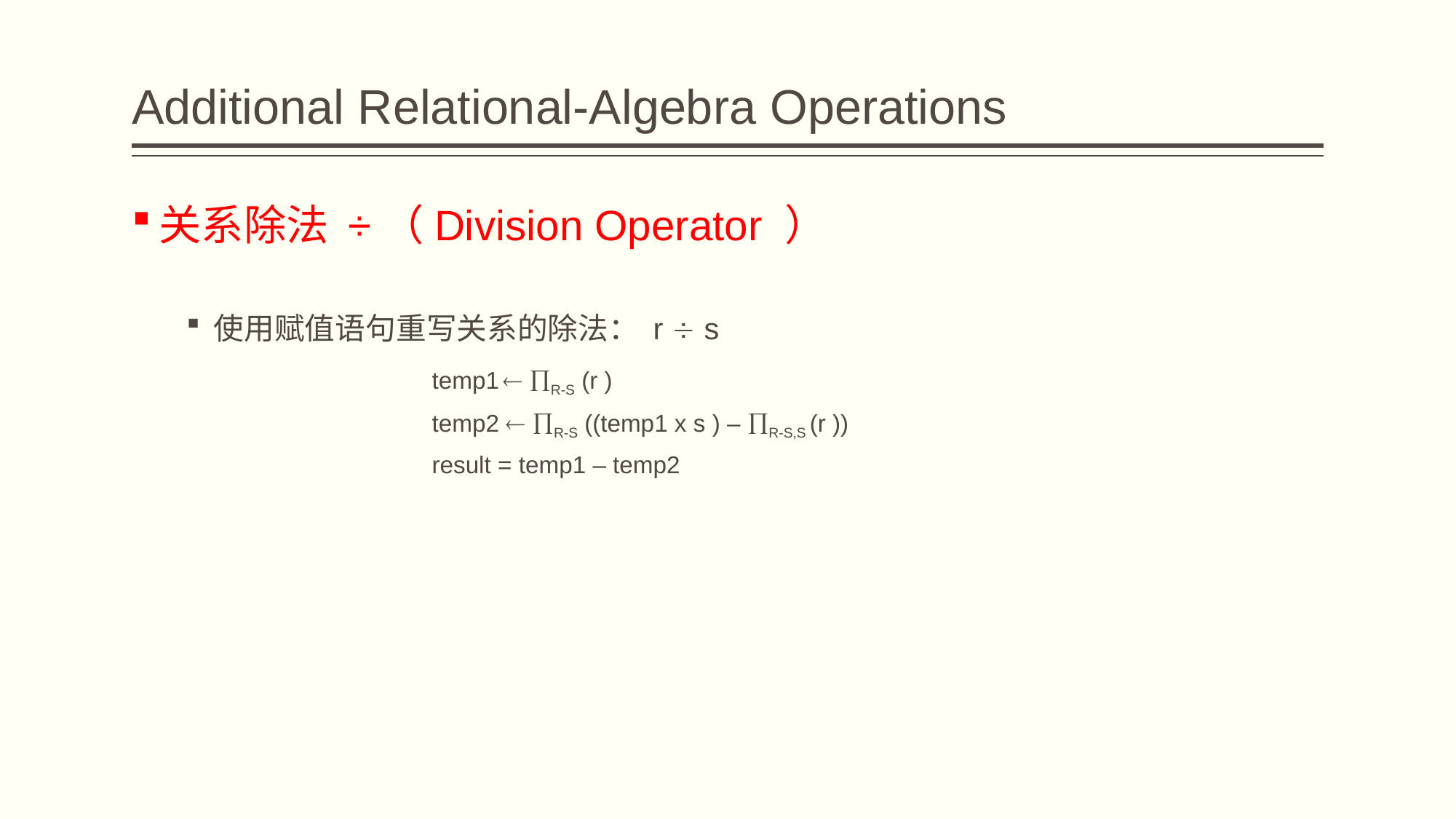

# Additional Relational-Algebra Operations
关系除法 ÷（Division Operator ）

使用赋值语句重写关系的除法： r ÷ s
			temp1 ← ∏R-S (r )
		temp2 ← ∏R-S ((temp1 x s ) – ∏R-S,S (r ))
		result = temp1 – temp2